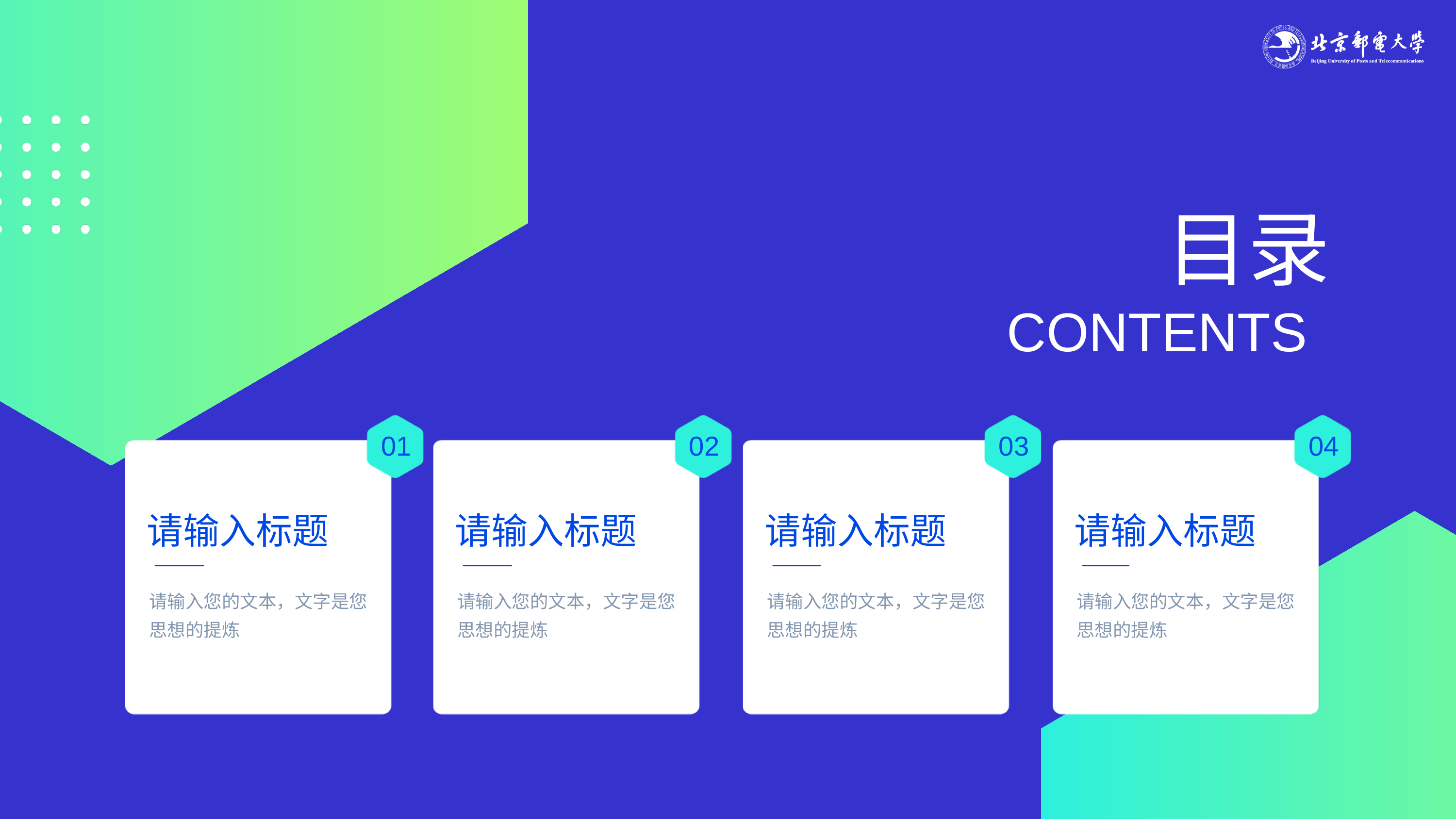

目录
CONTENTS

01
02
03
04
请输入标题
请输入标题
请输入标题
请输入标题

请输入您的文本，文字是您思想的提炼
请输入您的文本，文字是您思想的提炼
请输入您的文本，文字是您思想的提炼
请输入您的文本，文字是您思想的提炼